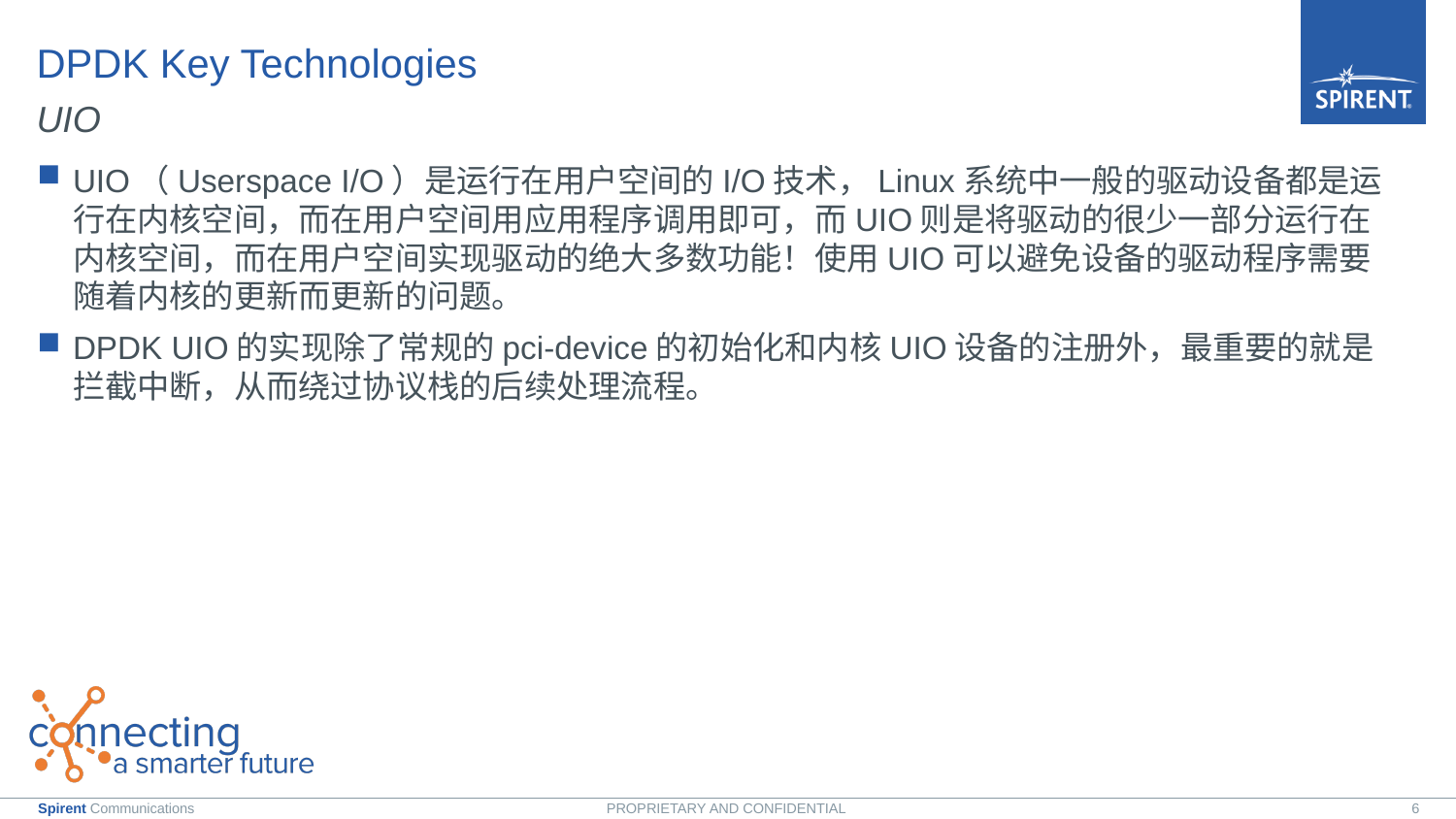

# DPDK Key Technologies
UIO
UIO（Userspace I/O）是运行在用户空间的I/O技术，Linux系统中一般的驱动设备都是运行在内核空间，而在用户空间用应用程序调用即可，而UIO则是将驱动的很少一部分运行在内核空间，而在用户空间实现驱动的绝大多数功能！使用UIO可以避免设备的驱动程序需要随着内核的更新而更新的问题。
DPDK UIO的实现除了常规的pci-device的初始化和内核UIO设备的注册外，最重要的就是拦截中断，从而绕过协议栈的后续处理流程。